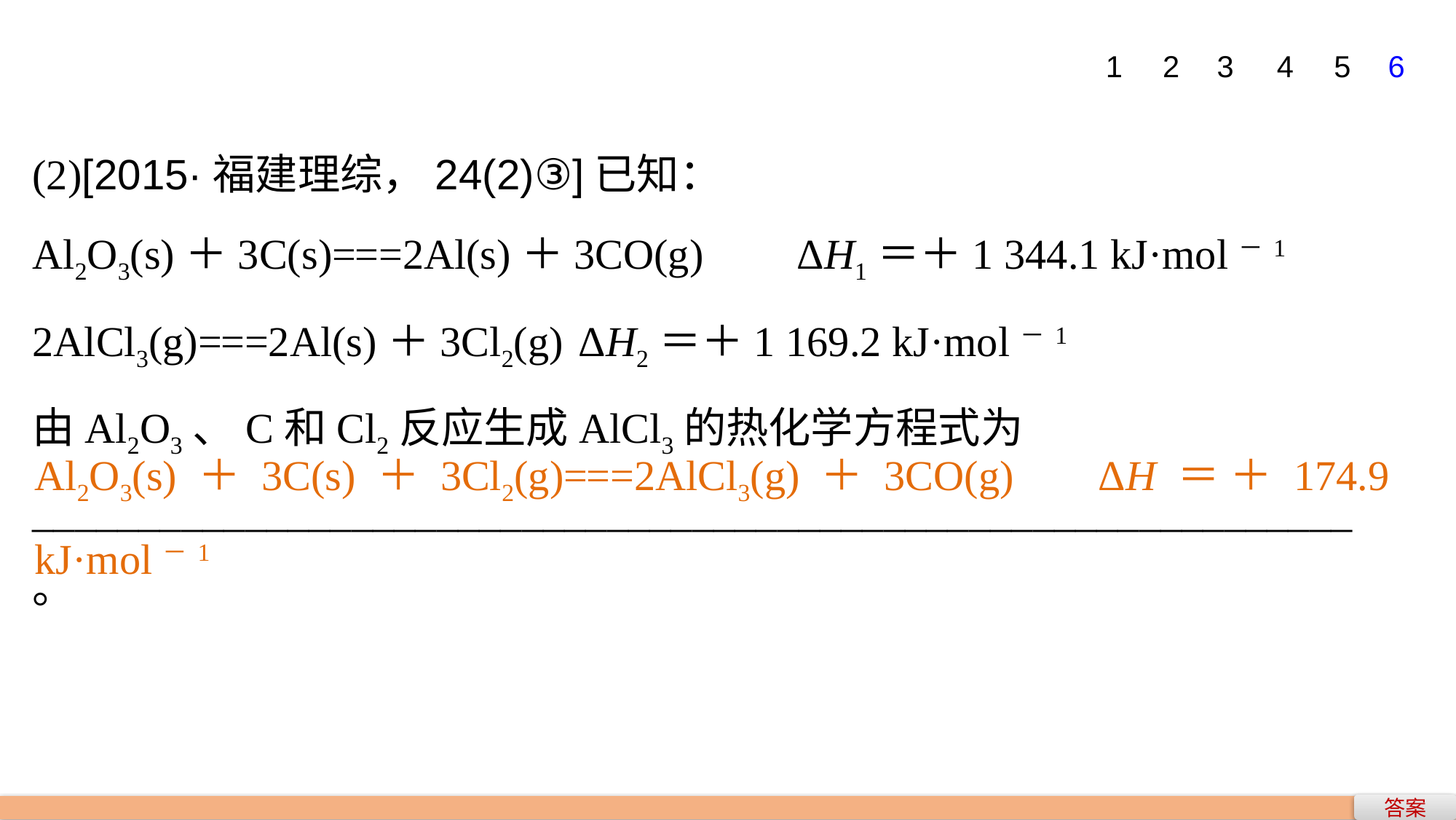

1
2
3
4
5
6
(2)[2015·福建理综，24(2)③]已知：
Al2O3(s)＋3C(s)===2Al(s)＋3CO(g)	ΔH1＝＋1 344.1 kJ·mol－1
2AlCl3(g)===2Al(s)＋3Cl2(g)	ΔH2＝＋1 169.2 kJ·mol－1
由Al2O3、C和Cl2反应生成AlCl3的热化学方程式为
______________________________________________________________。

Al2O3(s)＋3C(s)＋3Cl2(g)===2AlCl3(g)＋3CO(g)　ΔH＝＋174.9 kJ·mol－1
答案